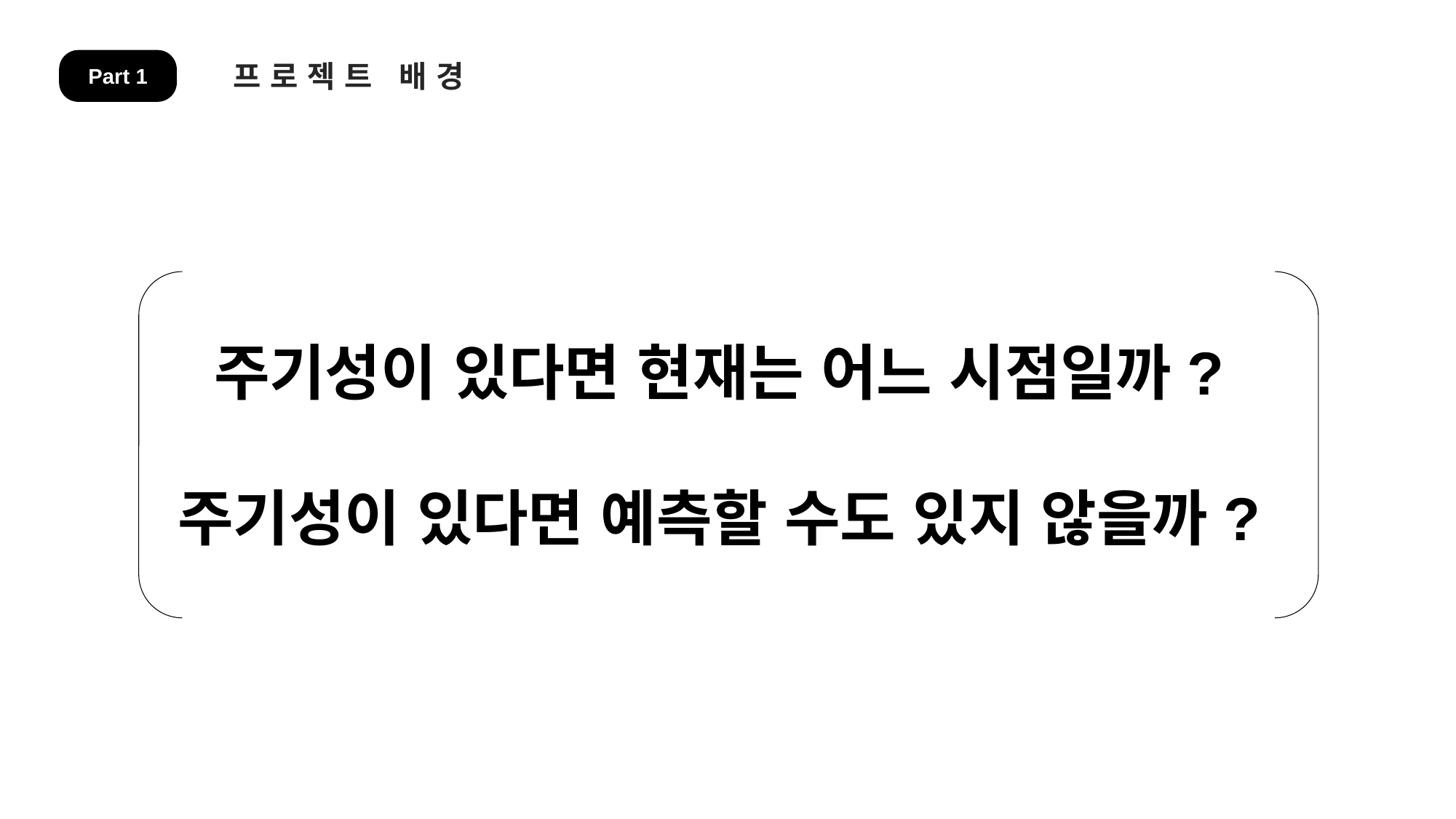

프로젝트 배경
Part 1

주기성이 있다면 현재는 어느 시점일까?

주기성이 있다면 예측할 수도 있지 않을까?